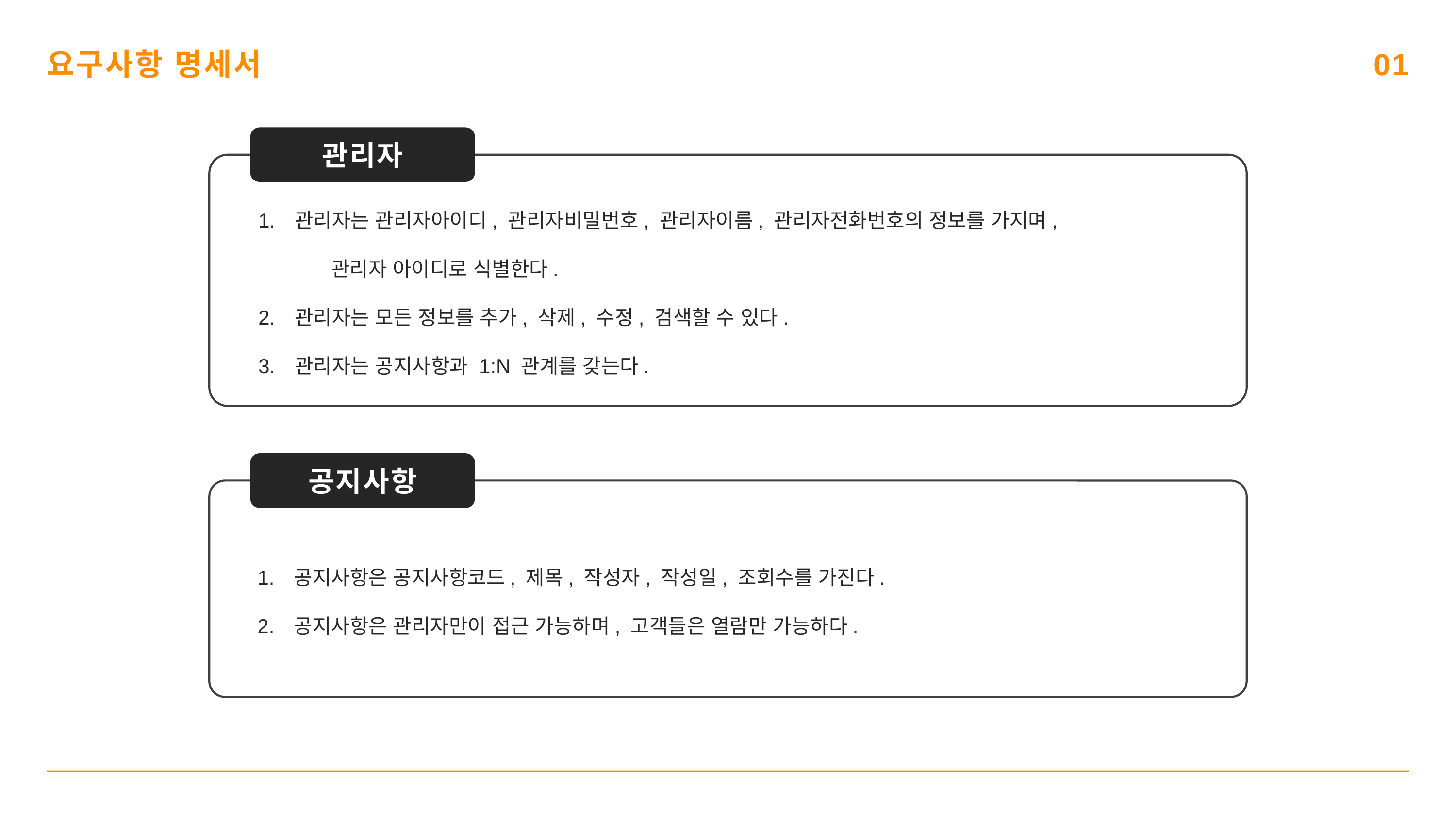

요구사항 명세서
01
관리자
관리자는 관리자아이디, 관리자비밀번호, 관리자이름, 관리자전화번호의 정보를 가지며,
	관리자 아이디로 식별한다.
관리자는 모든 정보를 추가, 삭제, 수정, 검색할 수 있다.
관리자는 공지사항과 1:N 관계를 갖는다.
공지사항
공지사항은 공지사항코드, 제목, 작성자, 작성일, 조회수를 가진다.
공지사항은 관리자만이 접근 가능하며, 고객들은 열람만 가능하다.